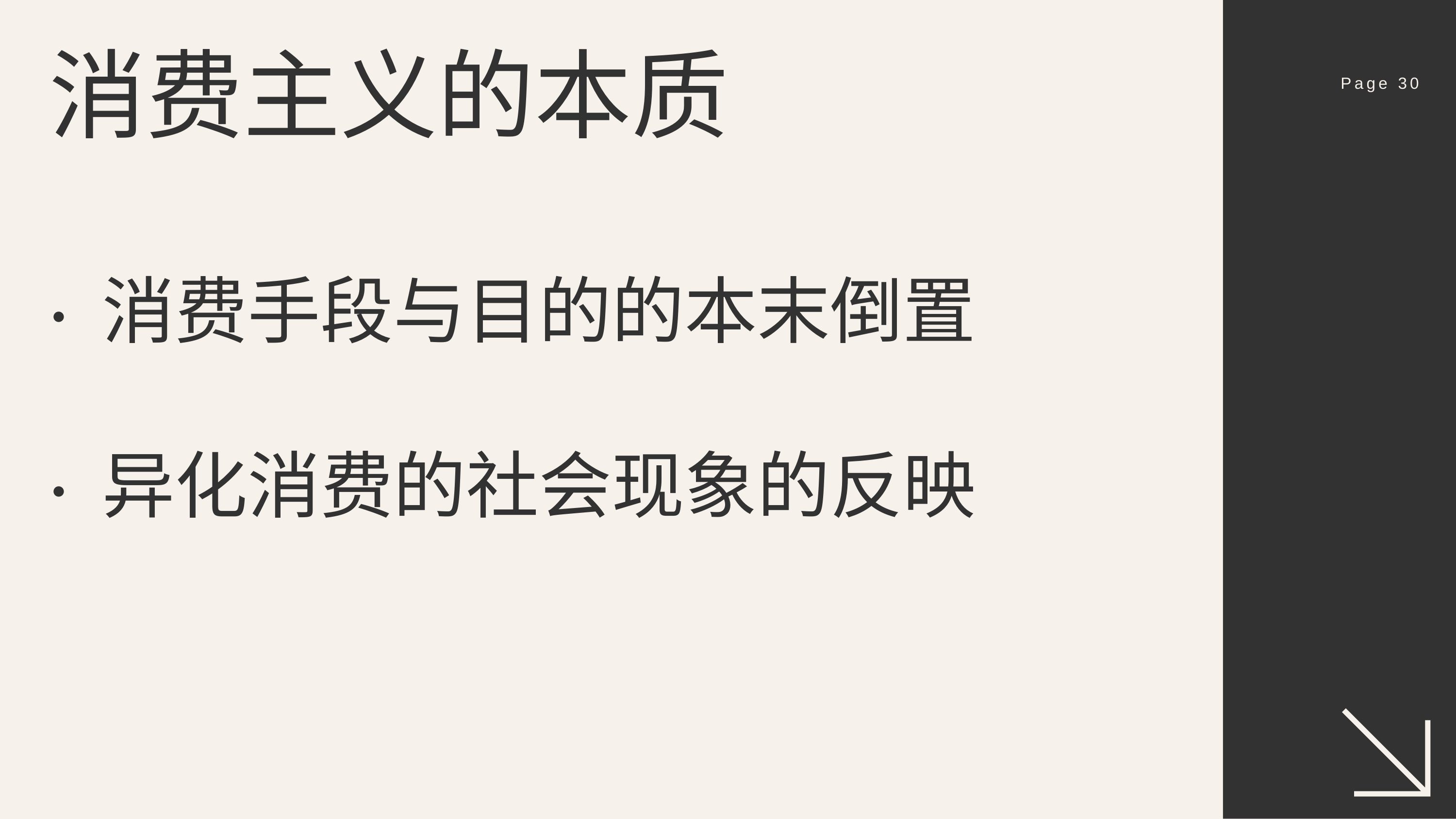

消费主义的本质
Page 30
· 消费手段与目的的本末倒置

· 异化消费的社会现象的反映